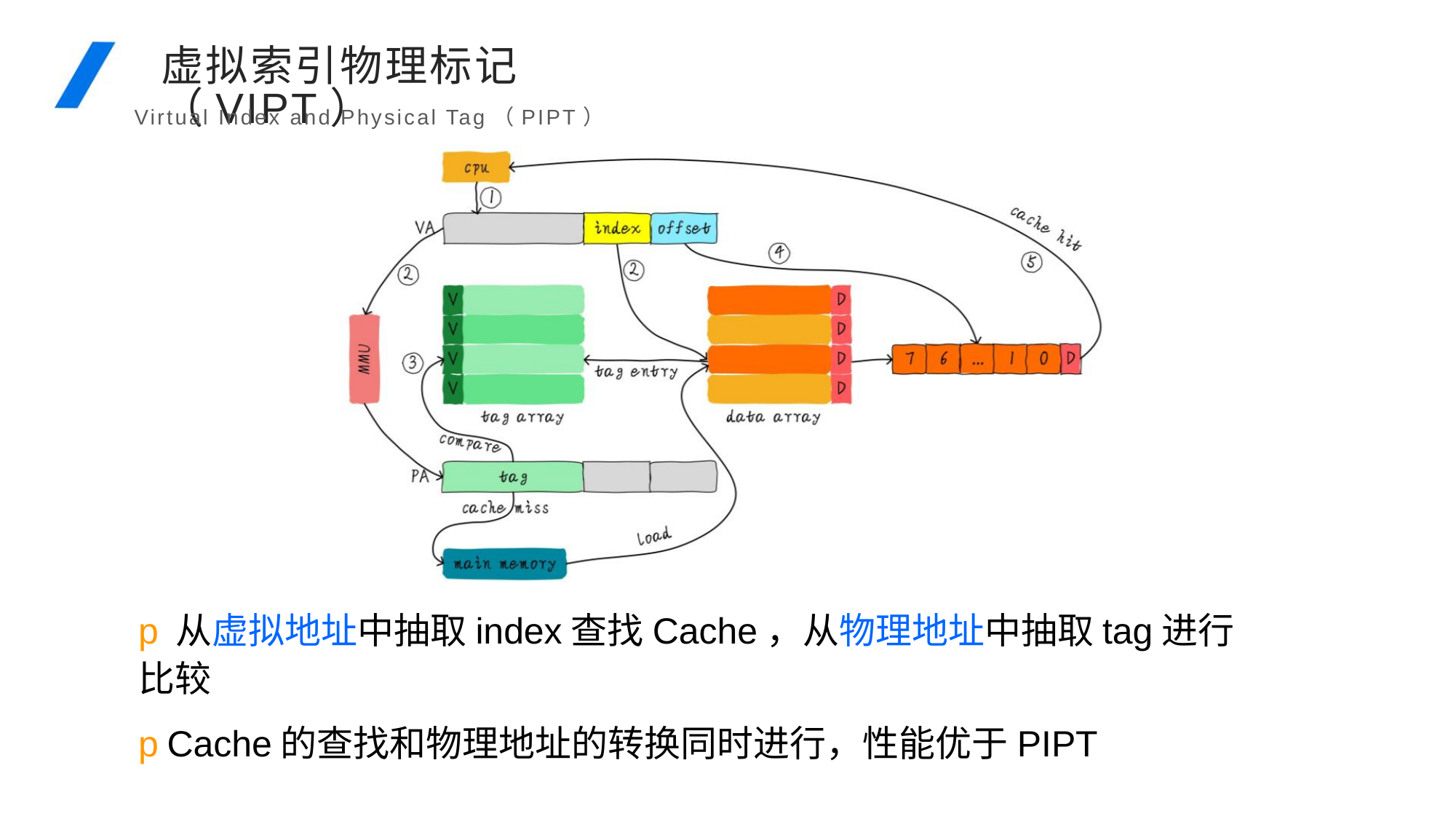

虚拟索引物理标记（VIPT）
Virtual Index and Physical Tag（PIPT）
p从虚拟地址中抽取index查找Cache，从物理地址中抽取tag进行比较
pCache的查找和物理地址的转换同时进行，性能优于PIPT